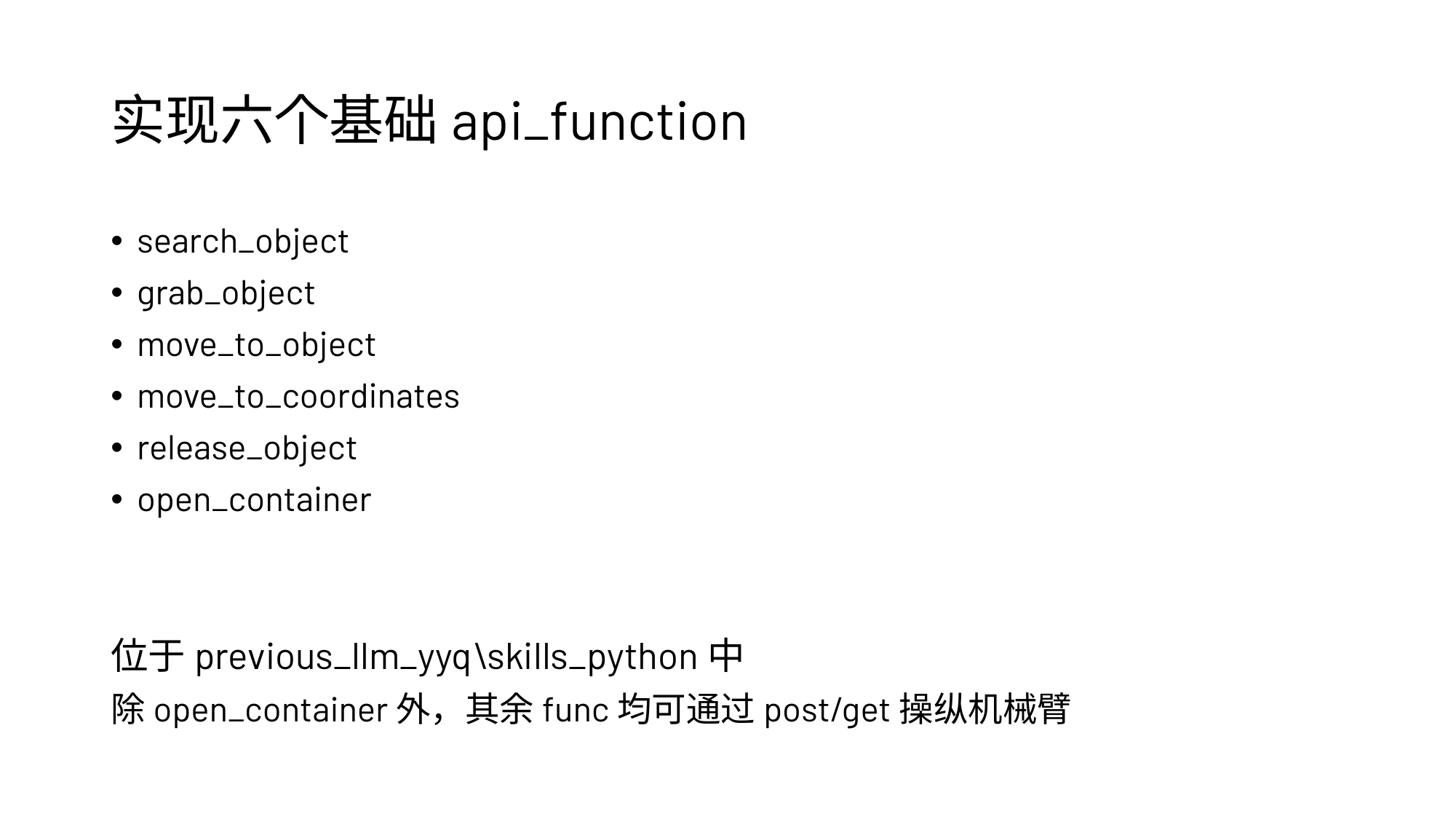

# 实现六个基础api_function
search_object
grab_object
move_to_object
move_to_coordinates
release_object
open_container

位于previous_llm_yyq\skills_python中
除open_container外，其余func均可通过post/get操纵机械臂